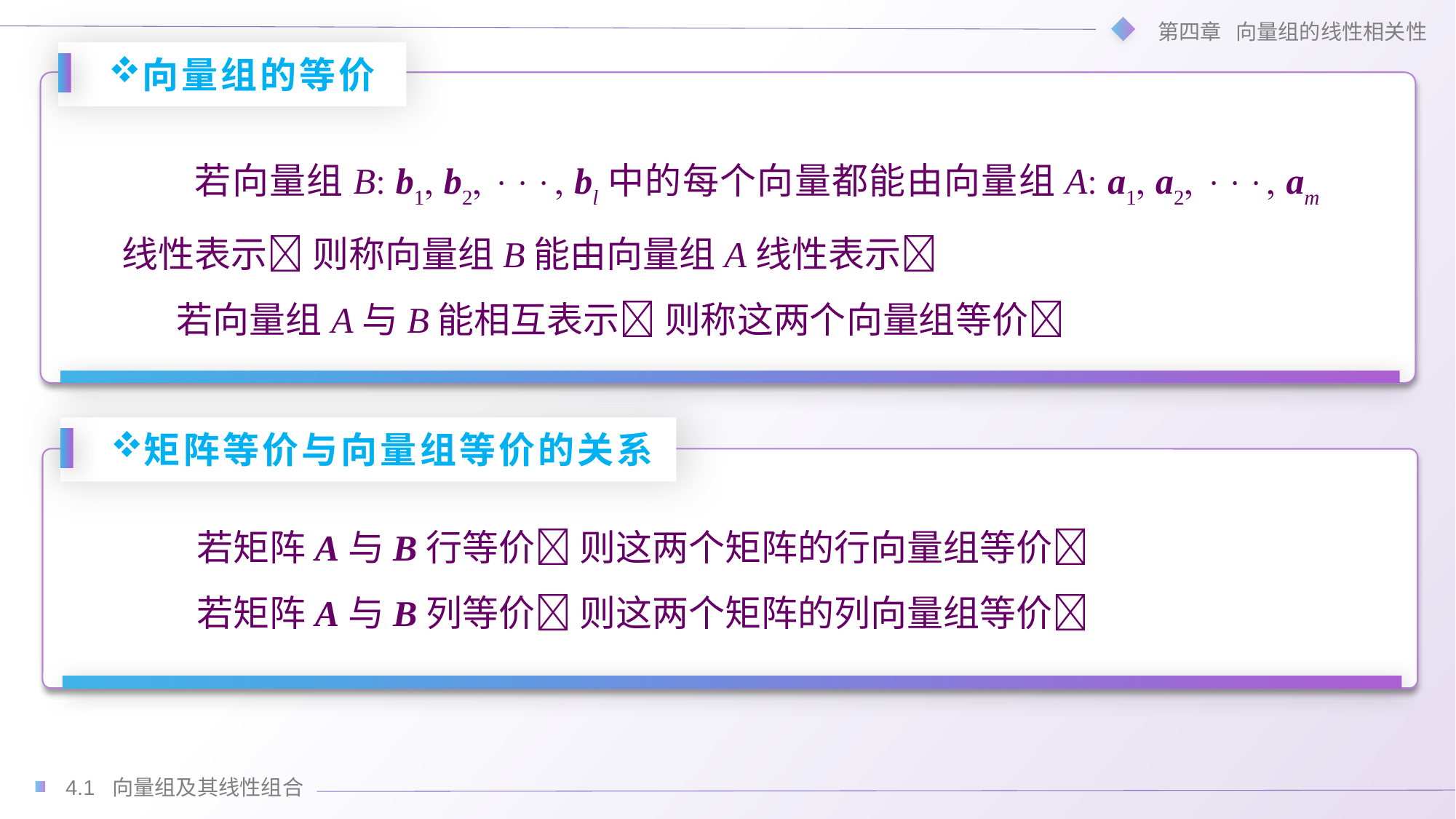

向量组的等价

若向量组B: b1, b2, ⋅⋅⋅, bl中的每个向量都能由向量组A: a1, a2, ⋅⋅⋅, am线性表示, 则称向量组B能由向量组A线性表示.
若向量组A与B能相互表示, 则称这两个向量组等价.

矩阵等价与向量组等价的关系

若矩阵A与B行等价, 则这两个矩阵的行向量组等价.
若矩阵A与B列等价, 则这两个矩阵的列向量组等价.